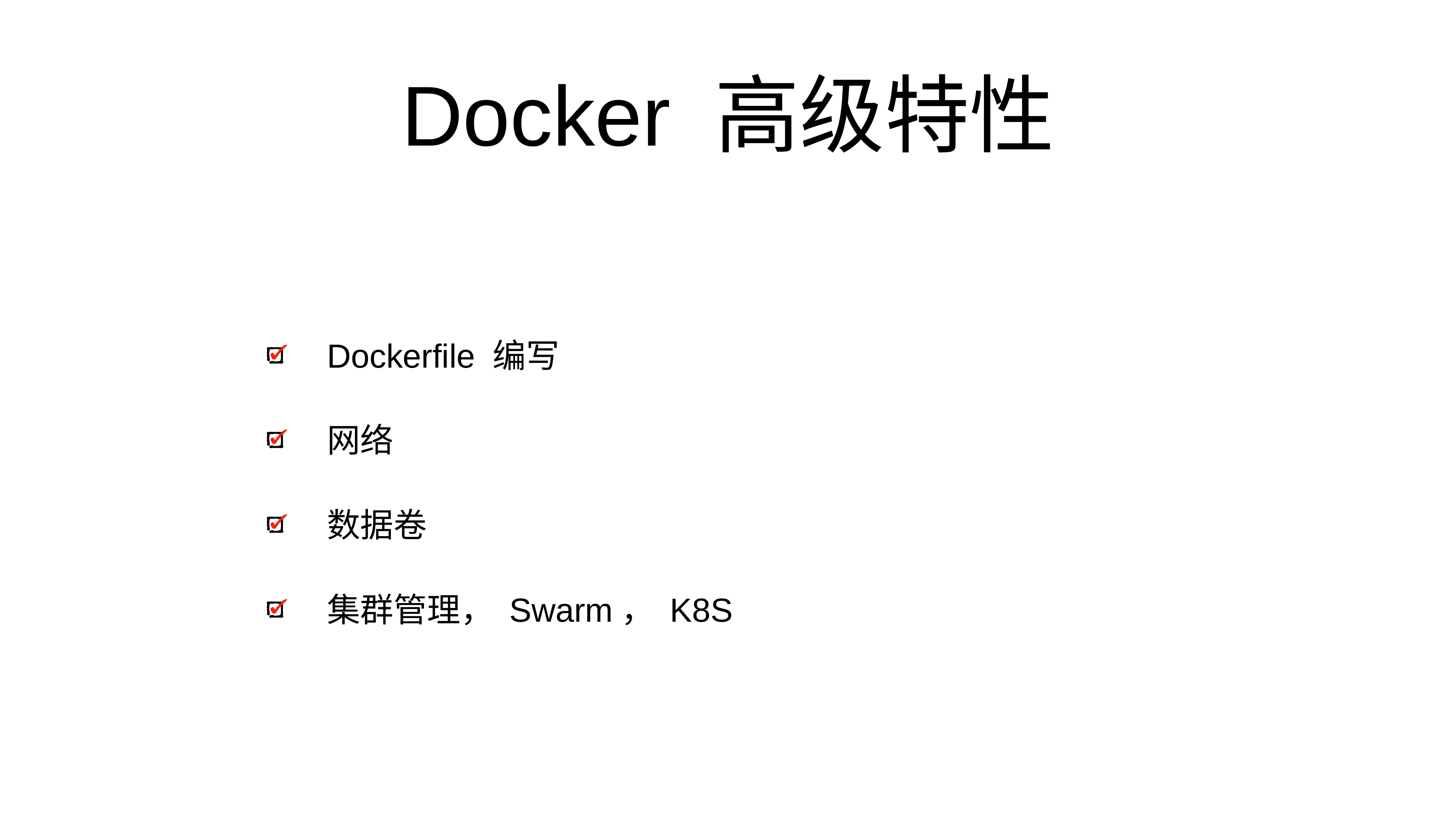

# Docker 高级特性
Dockerfile 编写
网络
数据卷
集群管理， Swarm， K8S